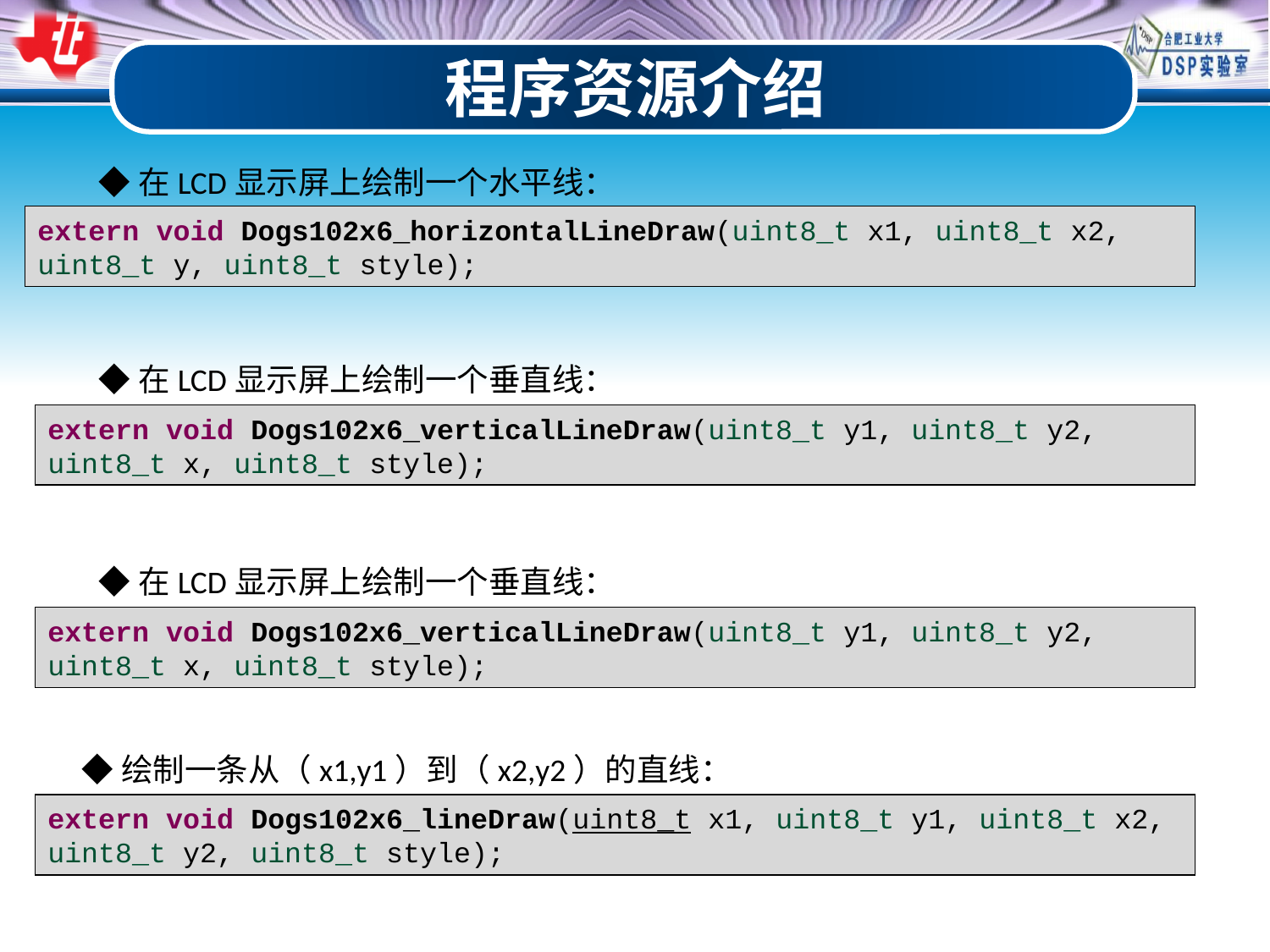

程序资源介绍
◆在LCD显示屏上绘制一个水平线：
extern void Dogs102x6_horizontalLineDraw(uint8_t x1, uint8_t x2, uint8_t y, uint8_t style);
◆在LCD显示屏上绘制一个垂直线：
extern void Dogs102x6_verticalLineDraw(uint8_t y1, uint8_t y2, uint8_t x, uint8_t style);
◆在LCD显示屏上绘制一个垂直线：
extern void Dogs102x6_verticalLineDraw(uint8_t y1, uint8_t y2, uint8_t x, uint8_t style);
◆绘制一条从（x1,y1）到（x2,y2）的直线：
extern void Dogs102x6_lineDraw(uint8_t x1, uint8_t y1, uint8_t x2, uint8_t y2, uint8_t style);